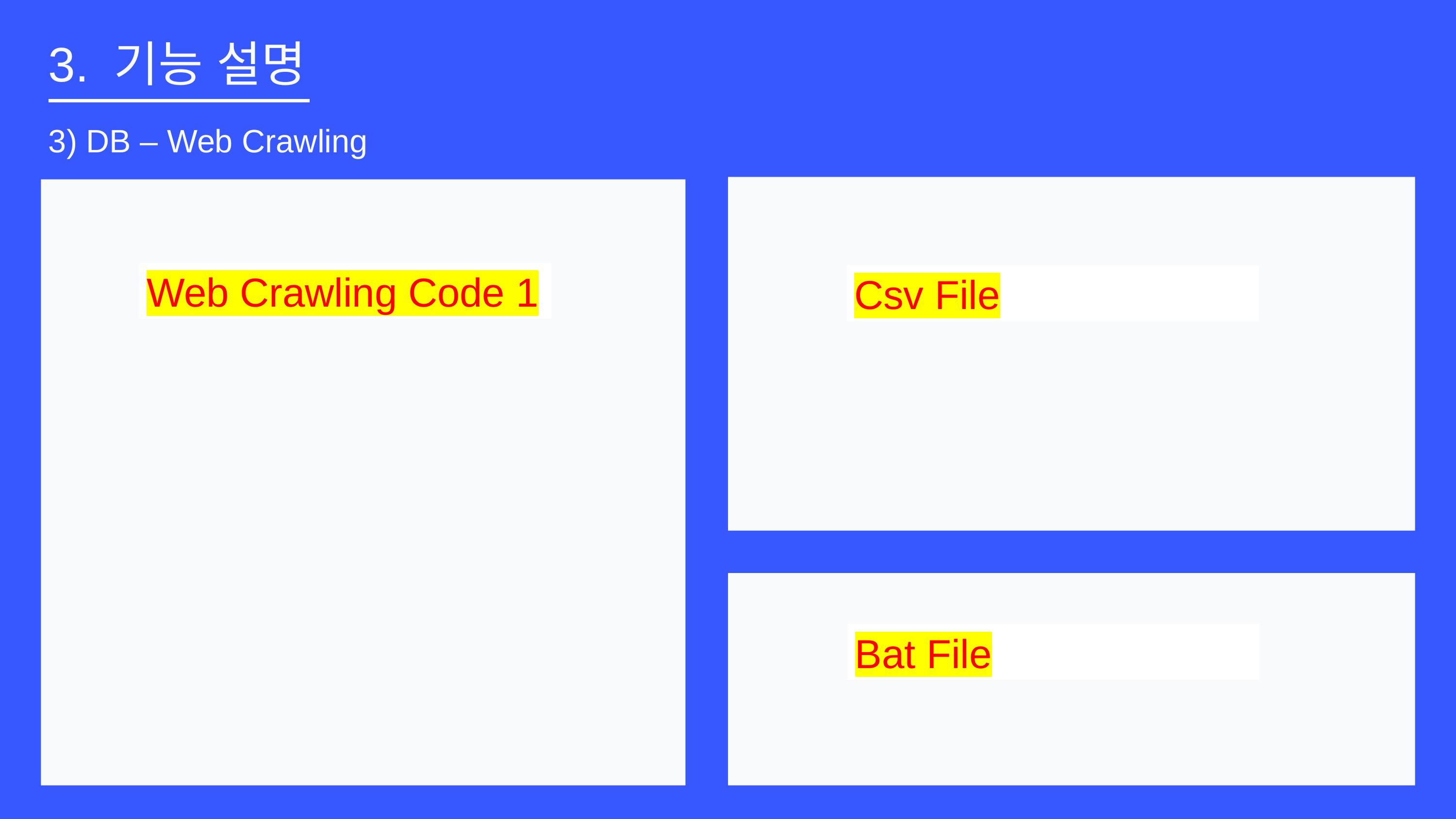

3. 기능 설명
3) DB – Web Crawling

Web Crawling Code 1
Csv File

Bat File